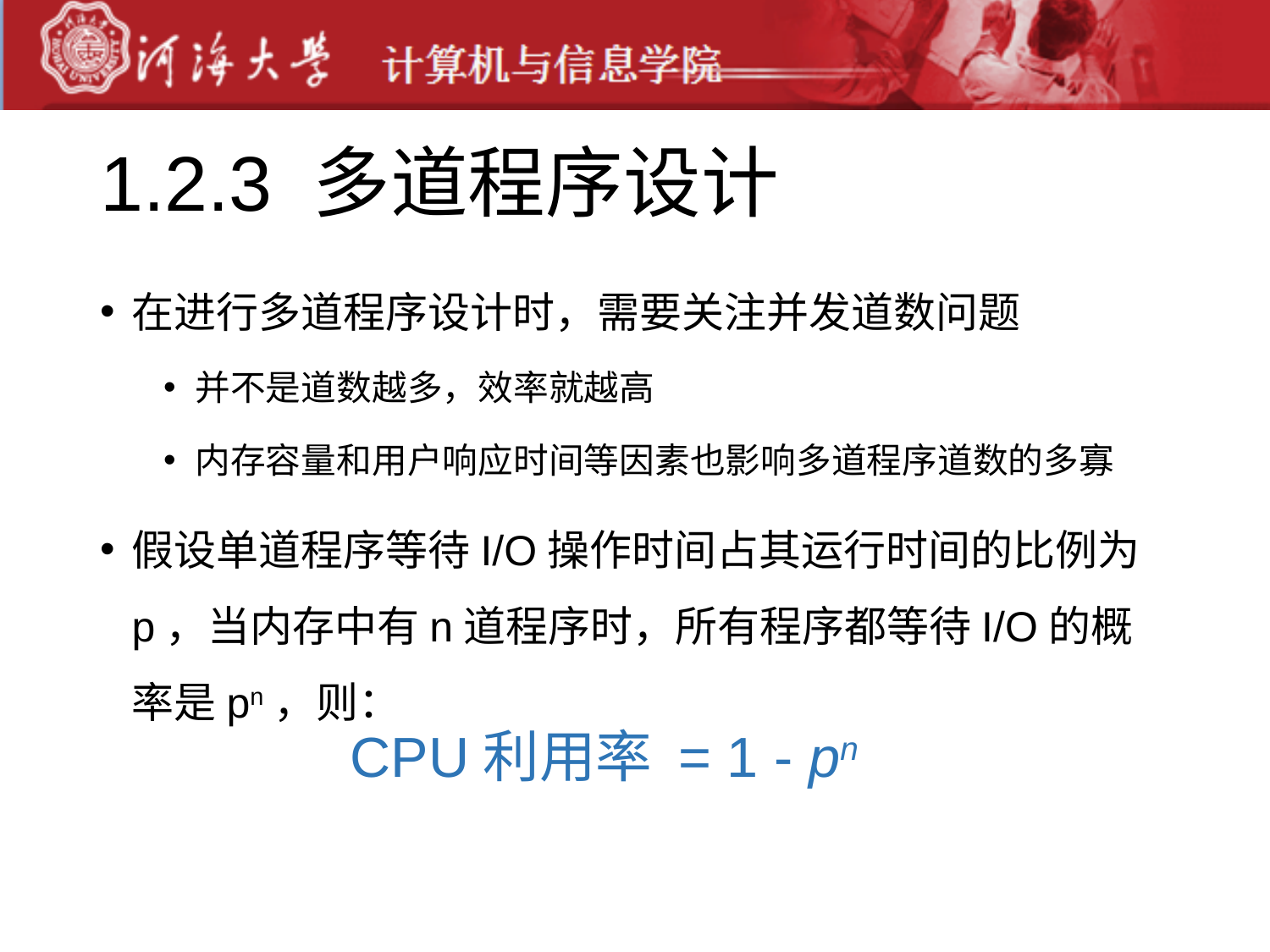

# 1.2.3 多道程序设计
在进行多道程序设计时，需要关注并发道数问题
并不是道数越多，效率就越高
内存容量和用户响应时间等因素也影响多道程序道数的多寡
假设单道程序等待I/O操作时间占其运行时间的比例为p，当内存中有n道程序时，所有程序都等待I/O的概率是pn，则：

CPU利用率 = 1 - pn